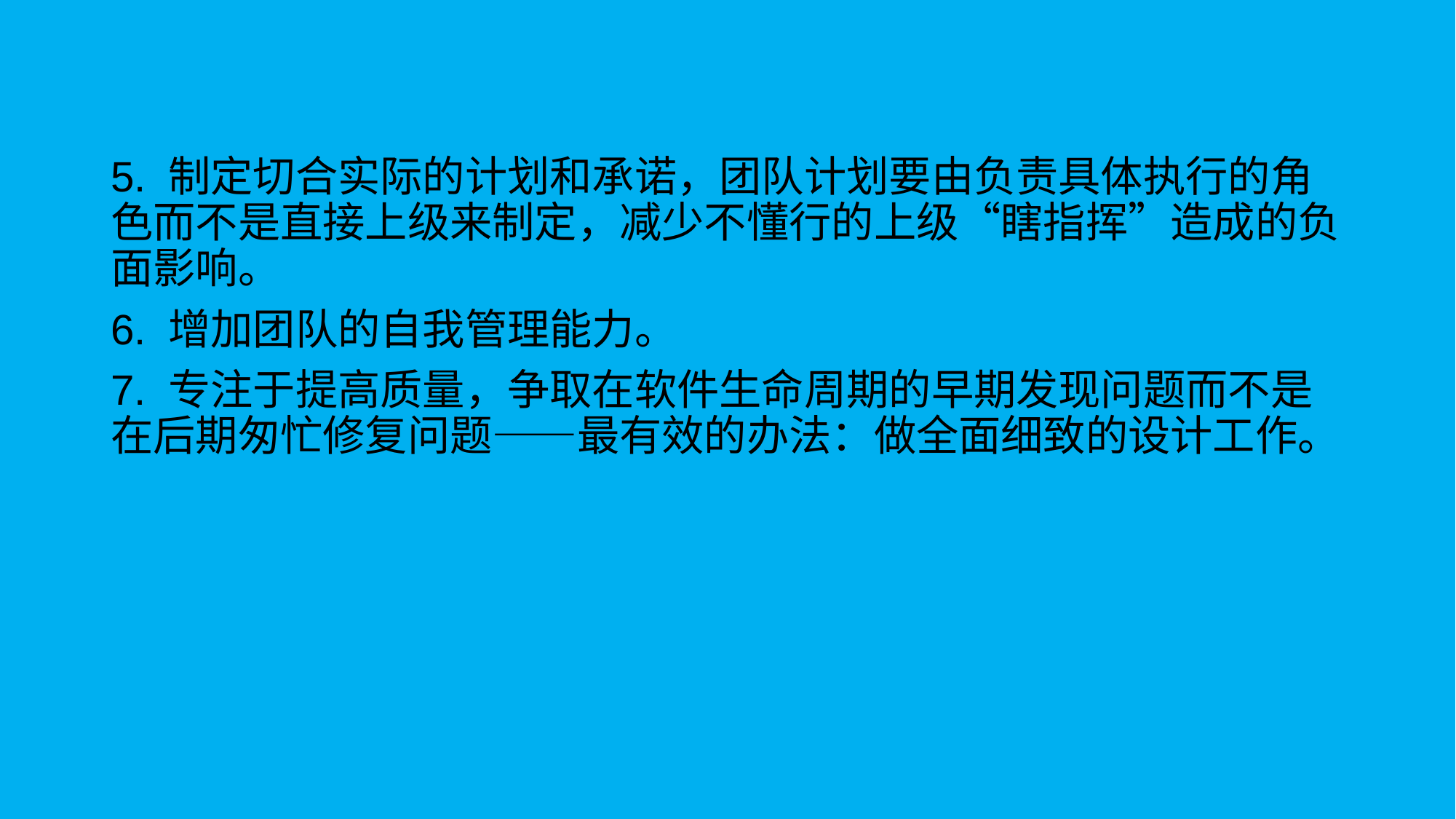

5. 制定切合实际的计划和承诺，团队计划要由负责具体执行的角色而不是直接上级来制定，减少不懂行的上级“瞎指挥”造成的负面影响。
6. 增加团队的自我管理能力。
7. 专注于提高质量，争取在软件生命周期的早期发现问题而不是在后期匆忙修复问题——最有效的办法：做全面细致的设计工作。